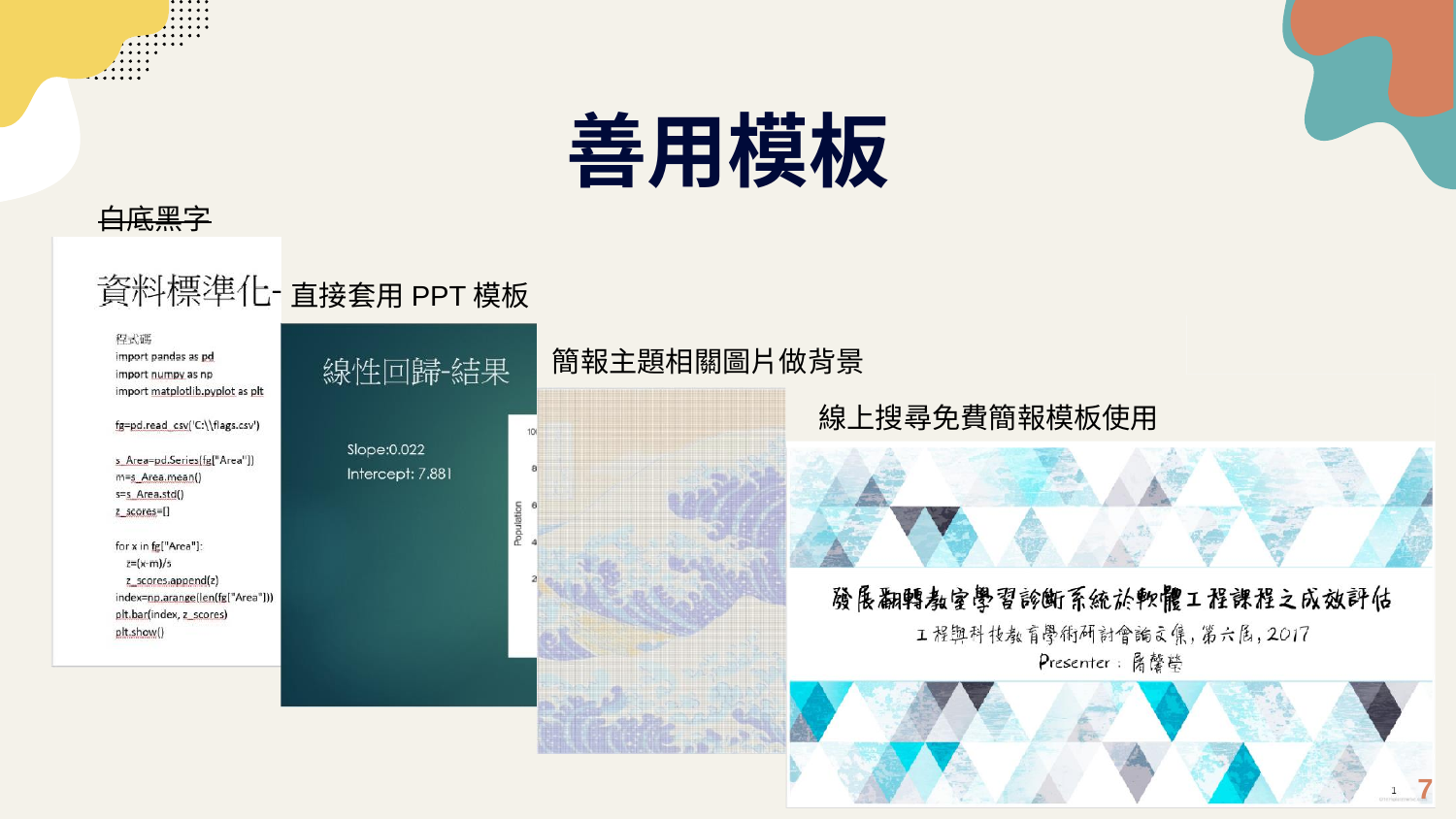

# 善用模板
白底黑字

直接套用PPT模板
簡報主題相關圖片做背景
線上搜尋免費簡報模板使用
7